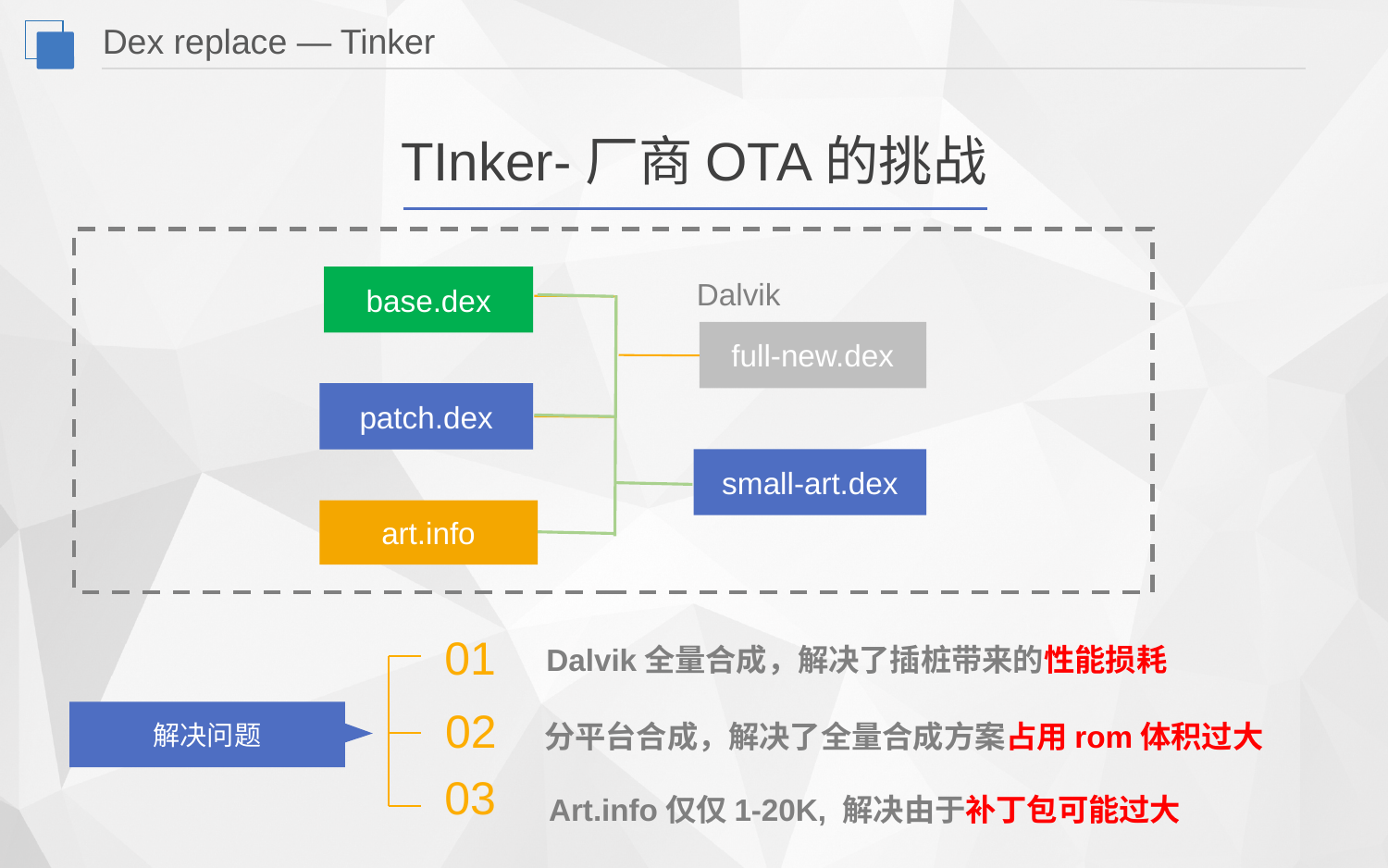

Dex replace — Tinker

TInker-厂商OTA的挑战

base.dex
Dalvik
full-new.dex
patch.dex
small-art.dex
art.info
01
Dalvik全量合成，解决了插桩带来的性能损耗
02
解决问题

分平台合成，解决了全量合成方案占用rom体积过大
03
Art.info仅仅1-20K, 解决由于补丁包可能过大